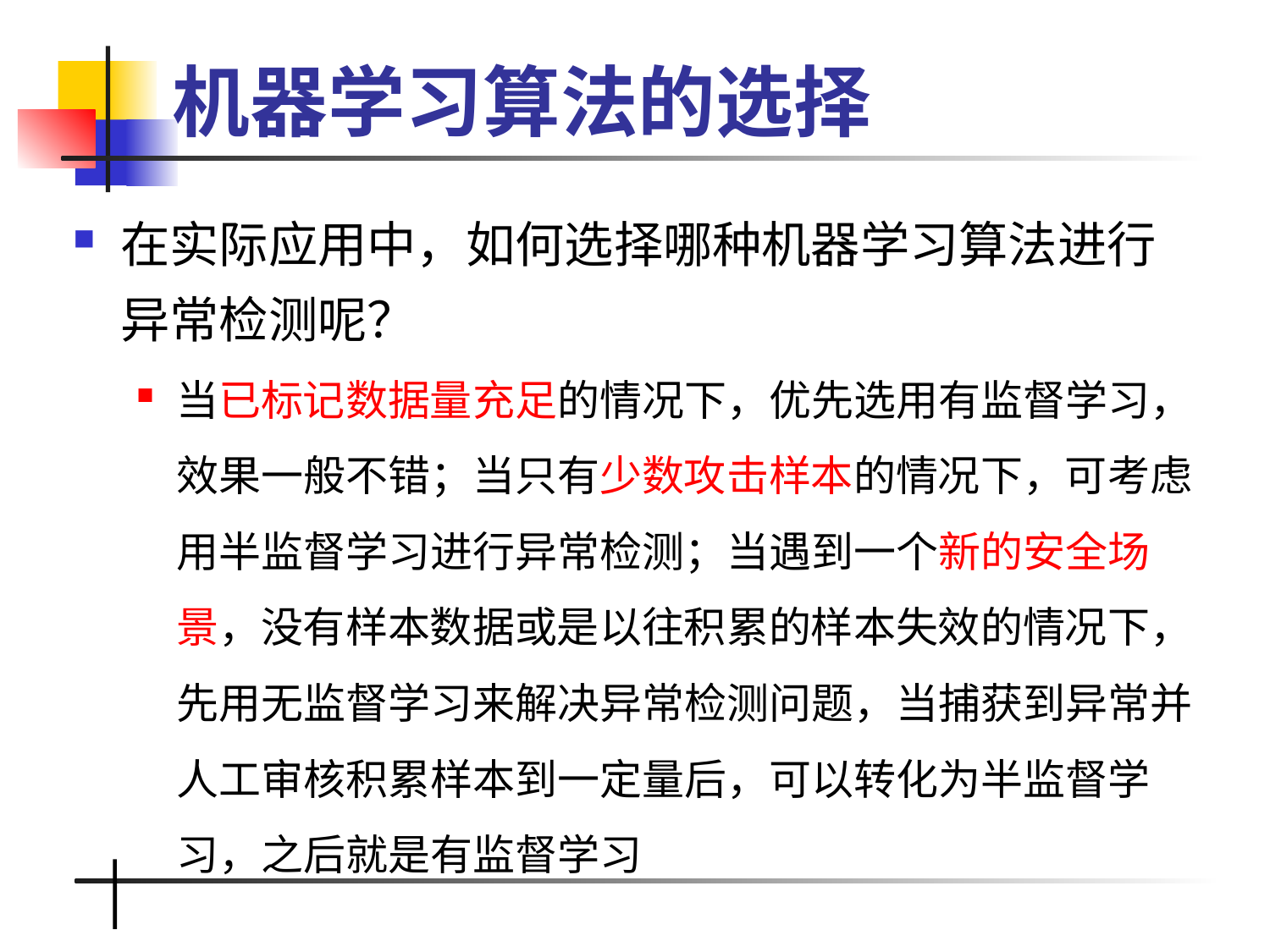

# 机器学习算法的选择
在实际应用中，如何选择哪种机器学习算法进行异常检测呢？
当已标记数据量充足的情况下，优先选用有监督学习，效果一般不错；当只有少数攻击样本的情况下，可考虑用半监督学习进行异常检测；当遇到一个新的安全场景，没有样本数据或是以往积累的样本失效的情况下，先用无监督学习来解决异常检测问题，当捕获到异常并人工审核积累样本到一定量后，可以转化为半监督学习，之后就是有监督学习